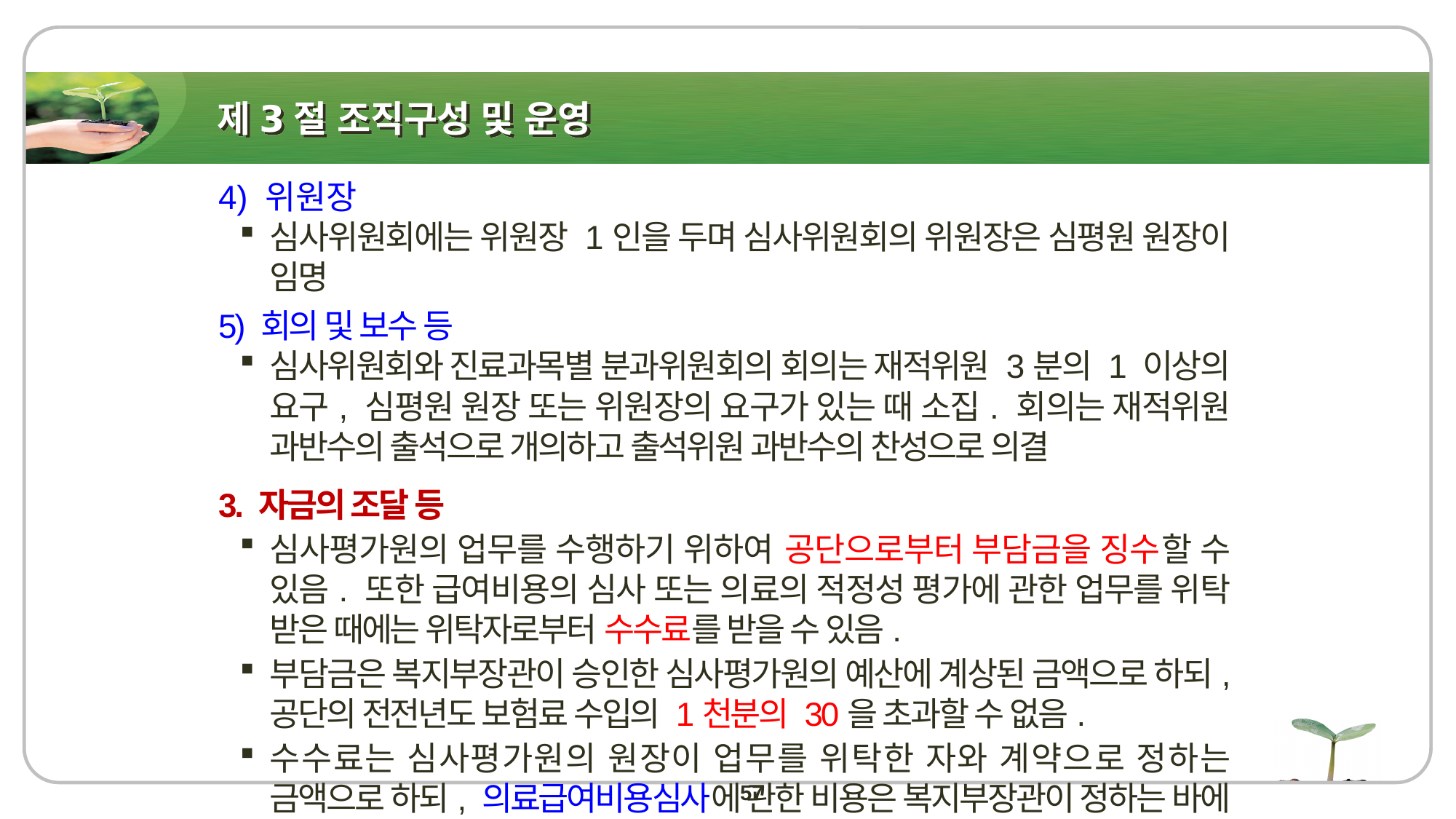

# 제3절 조직구성 및 운영
4) 위원장
심사위원회에는 위원장 1인을 두며 심사위원회의 위원장은 심평원 원장이 임명
5) 회의 및 보수 등
심사위원회와 진료과목별 분과위원회의 회의는 재적위원 3분의 1 이상의 요구, 심평원 원장 또는 위원장의 요구가 있는 때 소집. 회의는 재적위원 과반수의 출석으로 개의하고 출석위원 과반수의 찬성으로 의결
3. 자금의 조달 등
심사평가원의 업무를 수행하기 위하여 공단으로부터 부담금을 징수할 수 있음. 또한 급여비용의 심사 또는 의료의 적정성 평가에 관한 업무를 위탁 받은 때에는 위탁자로부터 수수료를 받을 수 있음.
부담금은 복지부장관이 승인한 심사평가원의 예산에 계상된 금액으로 하되, 공단의 전전년도 보험료 수입의 1천분의 30을 초과할 수 없음.
수수료는 심사평가원의 원장이 업무를 위탁한 자와 계약으로 정하는 금액으로 하되, 의료급여비용심사에 관한 비용은 복지부장관이 정하는 바에 의함.
57